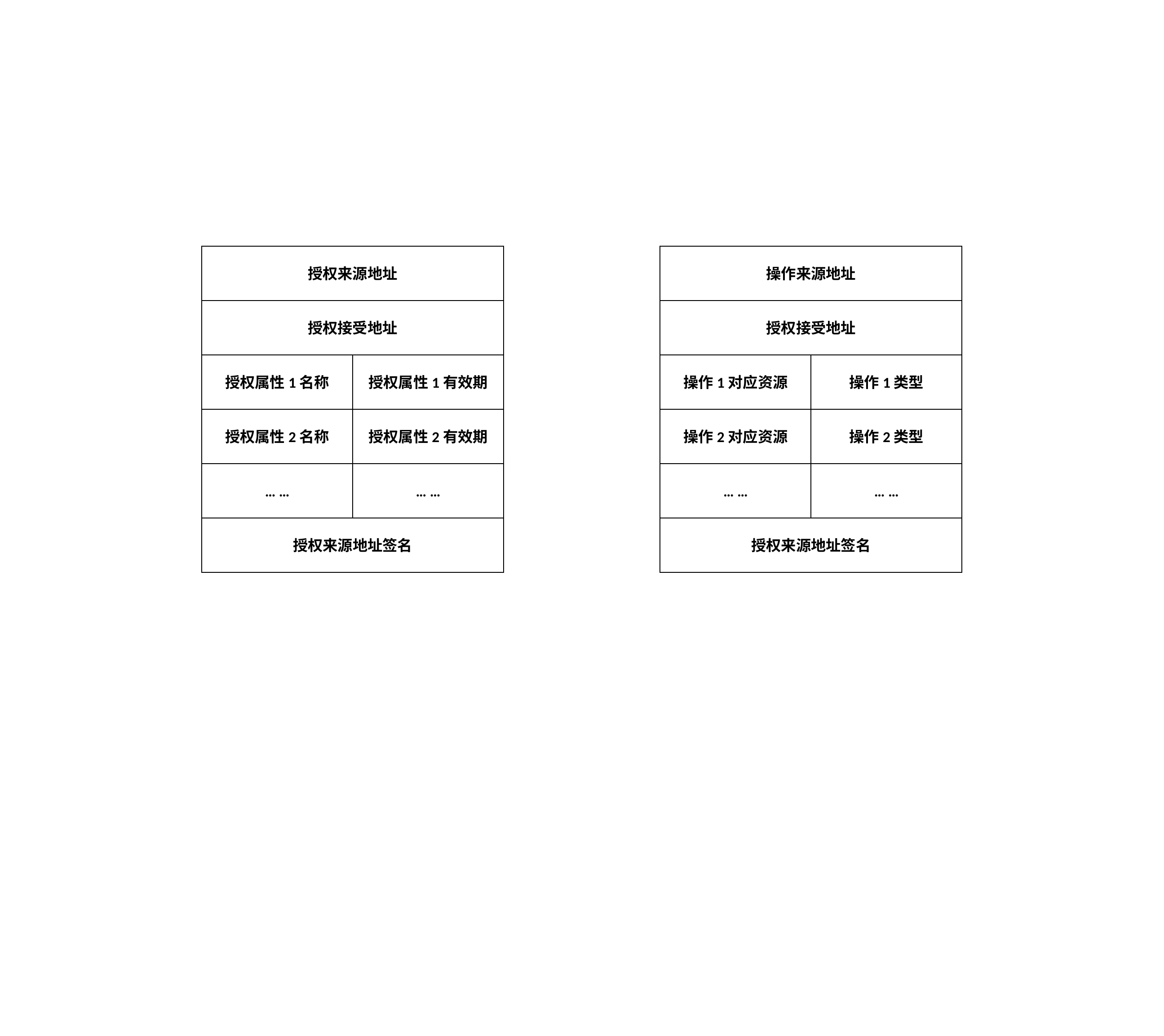

授权来源地址
操作来源地址
授权接受地址
授权接受地址
授权属性1名称
授权属性1有效期
操作1对应资源
操作1类型
授权属性2名称
授权属性2有效期
操作2对应资源
操作2类型
… …
… …
… …
… …
授权来源地址签名
授权来源地址签名